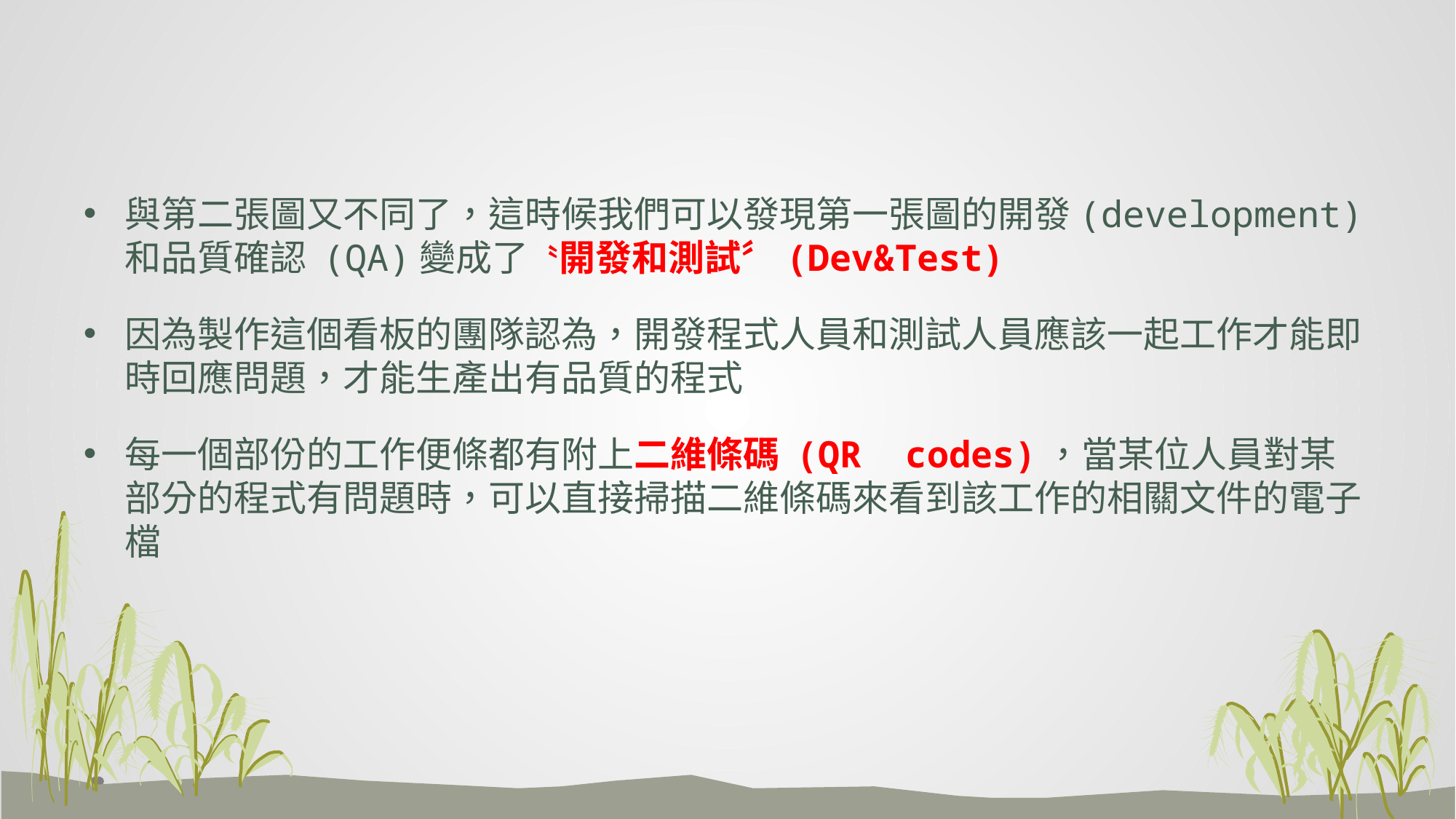

與第二張圖又不同了，這時候我們可以發現第一張圖的開發(development)和品質確認 (QA)變成了〝開發和測試〞(Dev&Test)

因為製作這個看板的團隊認為，開發程式人員和測試人員應該一起工作才能即時回應問題，才能生產出有品質的程式

每一個部份的工作便條都有附上二維條碼 (QR  codes)，當某位人員對某部分的程式有問題時，可以直接掃描二維條碼來看到該工作的相關文件的電子檔